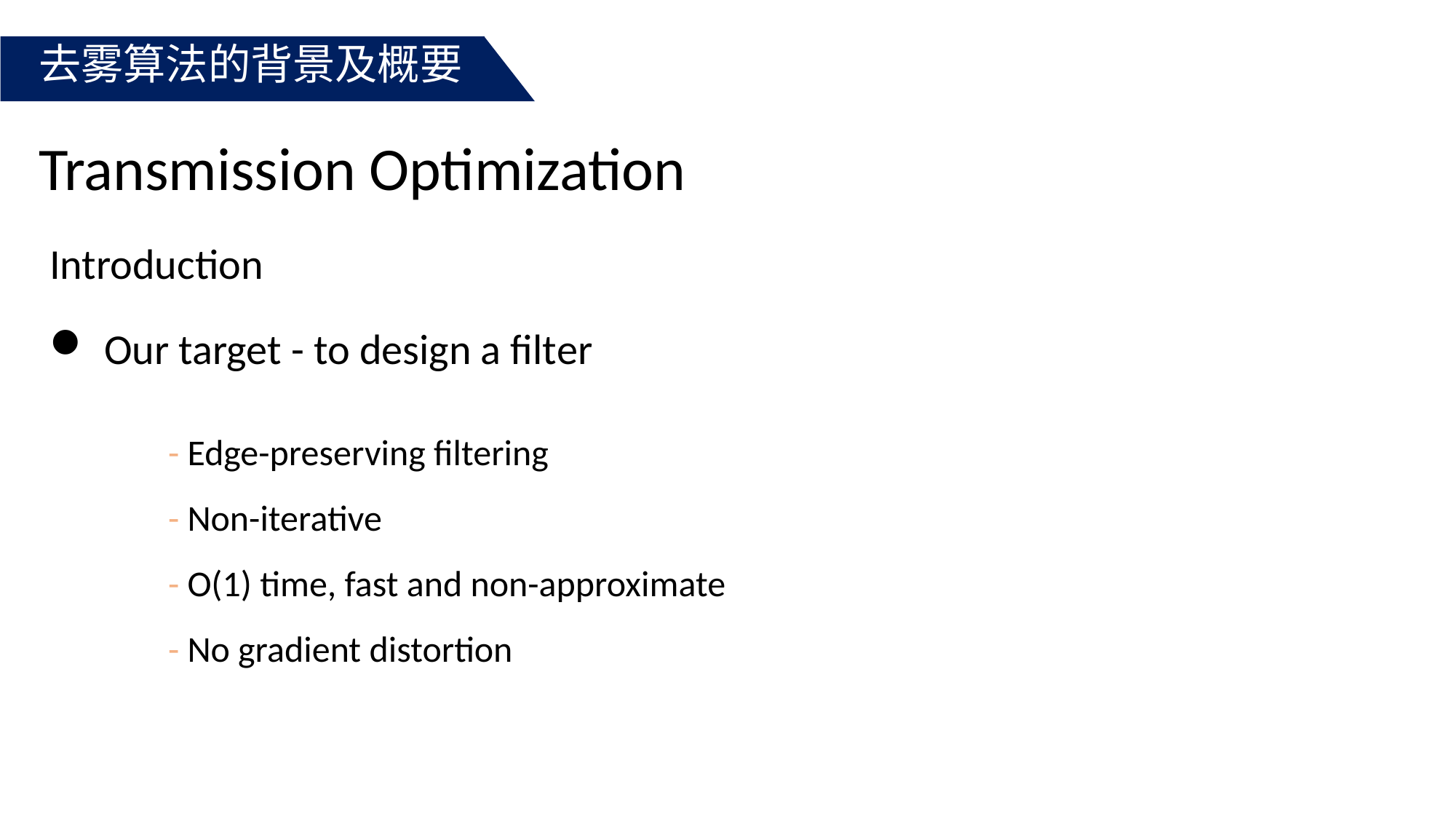

去雾算法的背景及概要

Transmission Optimization
Introduction
Our target - to design a filter
- Edge-preserving filtering
- Non-iterative
- O(1) time, fast and non-approximate
- No gradient distortion